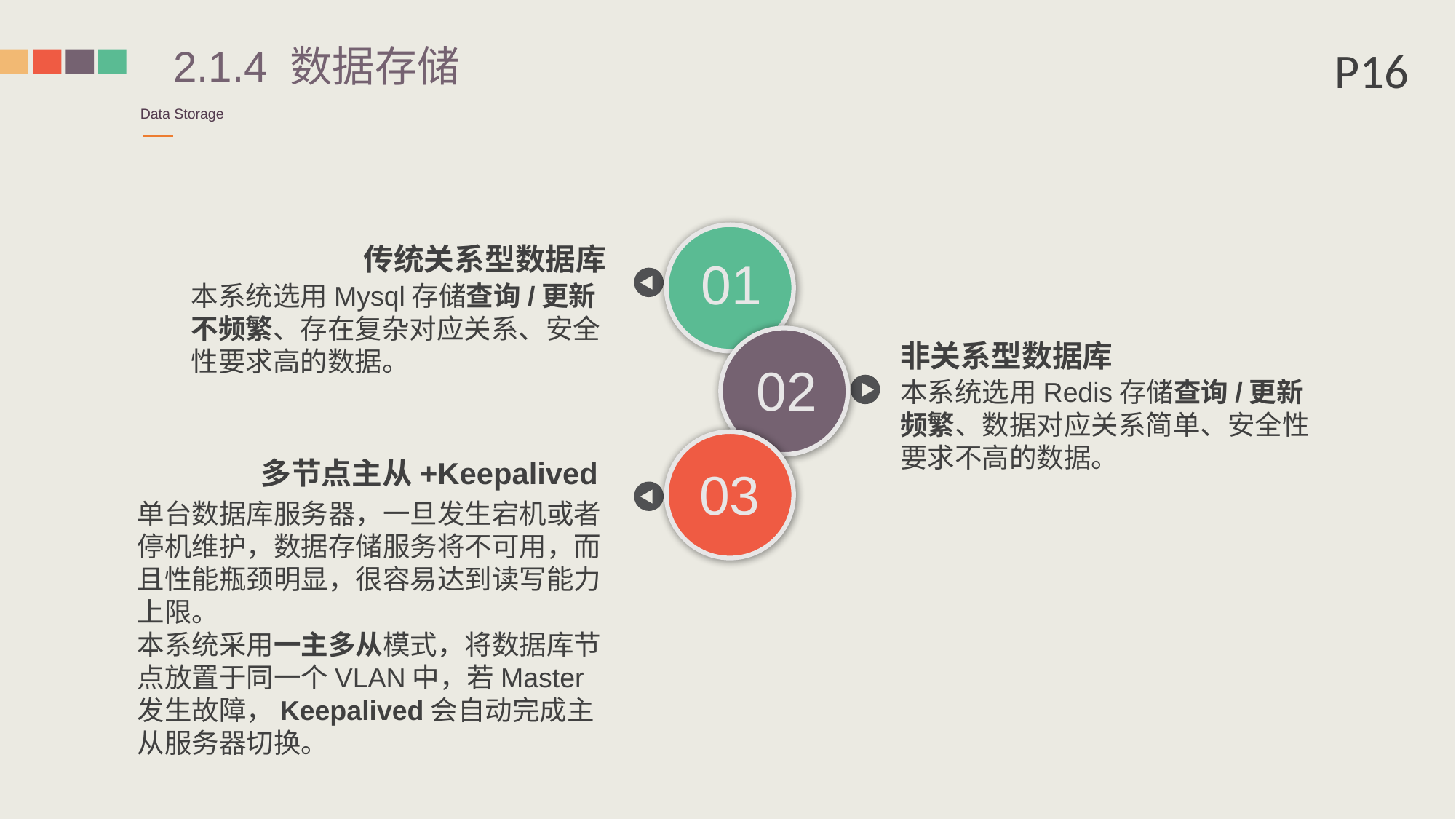

P16
2.1.4 数据存储
Data Storage

01
传统关系型数据库
本系统选用Mysql存储查询/更新不频繁、存在复杂对应关系、安全性要求高的数据。

02
非关系型数据库
本系统选用Redis存储查询/更新频繁、数据对应关系简单、安全性要求不高的数据。

03
多节点主从+Keepalived
单台数据库服务器，一旦发生宕机或者停机维护，数据存储服务将不可用，而且性能瓶颈明显，很容易达到读写能力上限。
本系统采用一主多从模式，将数据库节点放置于同一个VLAN中，若Master发生故障，Keepalived会自动完成主从服务器切换。